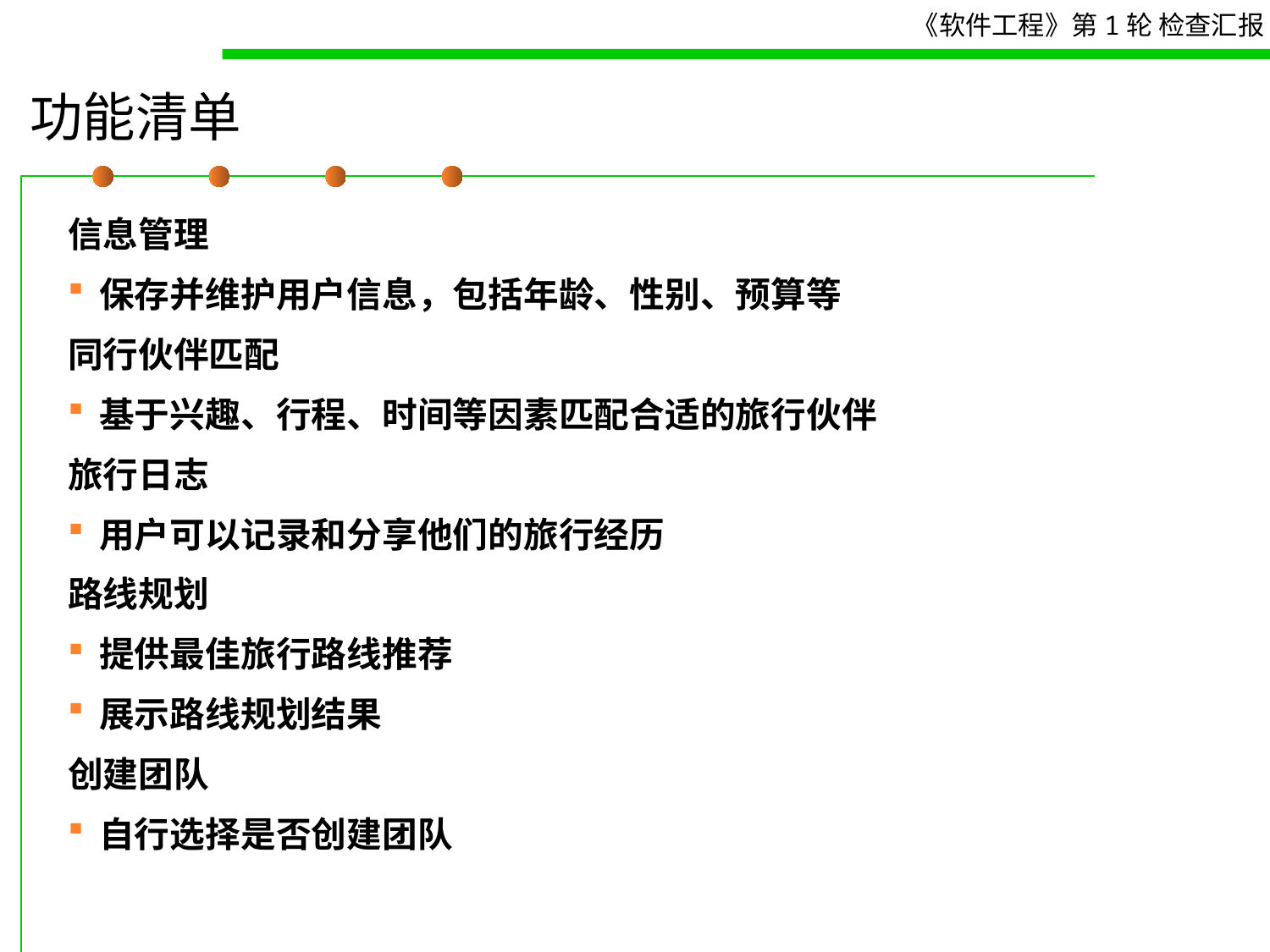

# 功能清单
信息管理
保存并维护用户信息，包括年龄、性别、预算等
同行伙伴匹配
基于兴趣、行程、时间等因素匹配合适的旅行伙伴
旅行日志
用户可以记录和分享他们的旅行经历
路线规划
提供最佳旅行路线推荐
展示路线规划结果
创建团队
自行选择是否创建团队